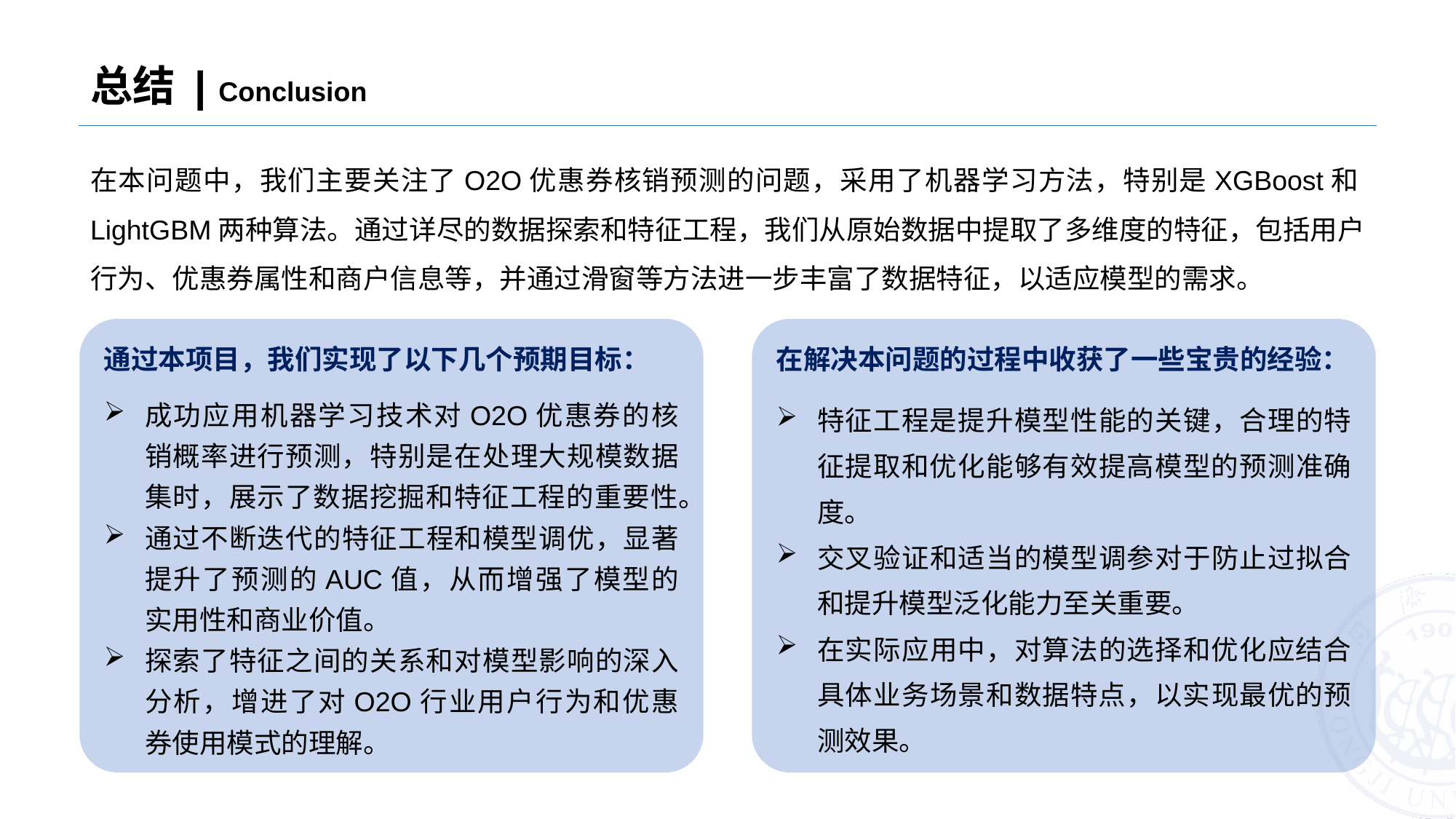

总结 | Conclusion
在本问题中，我们主要关注了O2O优惠券核销预测的问题，采用了机器学习方法，特别是XGBoost和LightGBM两种算法。通过详尽的数据探索和特征工程，我们从原始数据中提取了多维度的特征，包括用户行为、优惠券属性和商户信息等，并通过滑窗等方法进一步丰富了数据特征，以适应模型的需求。

通过本项目，我们实现了以下几个预期目标：
成功应用机器学习技术对O2O优惠券的核销概率进行预测，特别是在处理大规模数据集时，展示了数据挖掘和特征工程的重要性。
通过不断迭代的特征工程和模型调优，显著提升了预测的AUC值，从而增强了模型的实用性和商业价值。
探索了特征之间的关系和对模型影响的深入分析，增进了对O2O行业用户行为和优惠券使用模式的理解。

在解决本问题的过程中收获了一些宝贵的经验：
特征工程是提升模型性能的关键，合理的特征提取和优化能够有效提高模型的预测准确度。
交叉验证和适当的模型调参对于防止过拟合和提升模型泛化能力至关重要。
在实际应用中，对算法的选择和优化应结合具体业务场景和数据特点，以实现最优的预测效果。